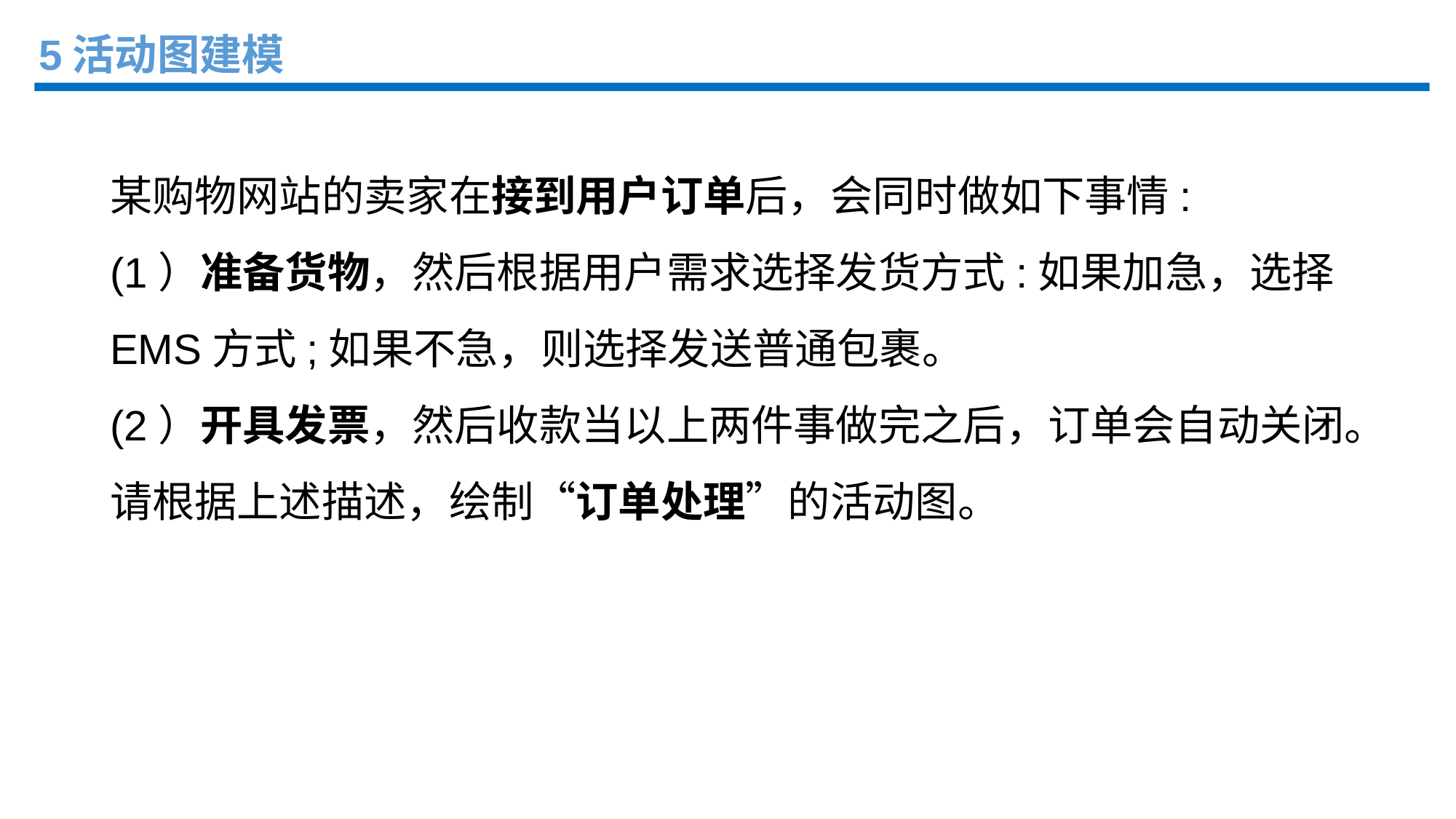

5活动图建模
某购物网站的卖家在接到用户订单后，会同时做如下事情:
(1）准备货物，然后根据用户需求选择发货方式:如果加急，选择EMS方式;如果不急，则选择发送普通包裹。
(2）开具发票，然后收款当以上两件事做完之后，订单会自动关闭。请根据上述描述，绘制“订单处理”的活动图。